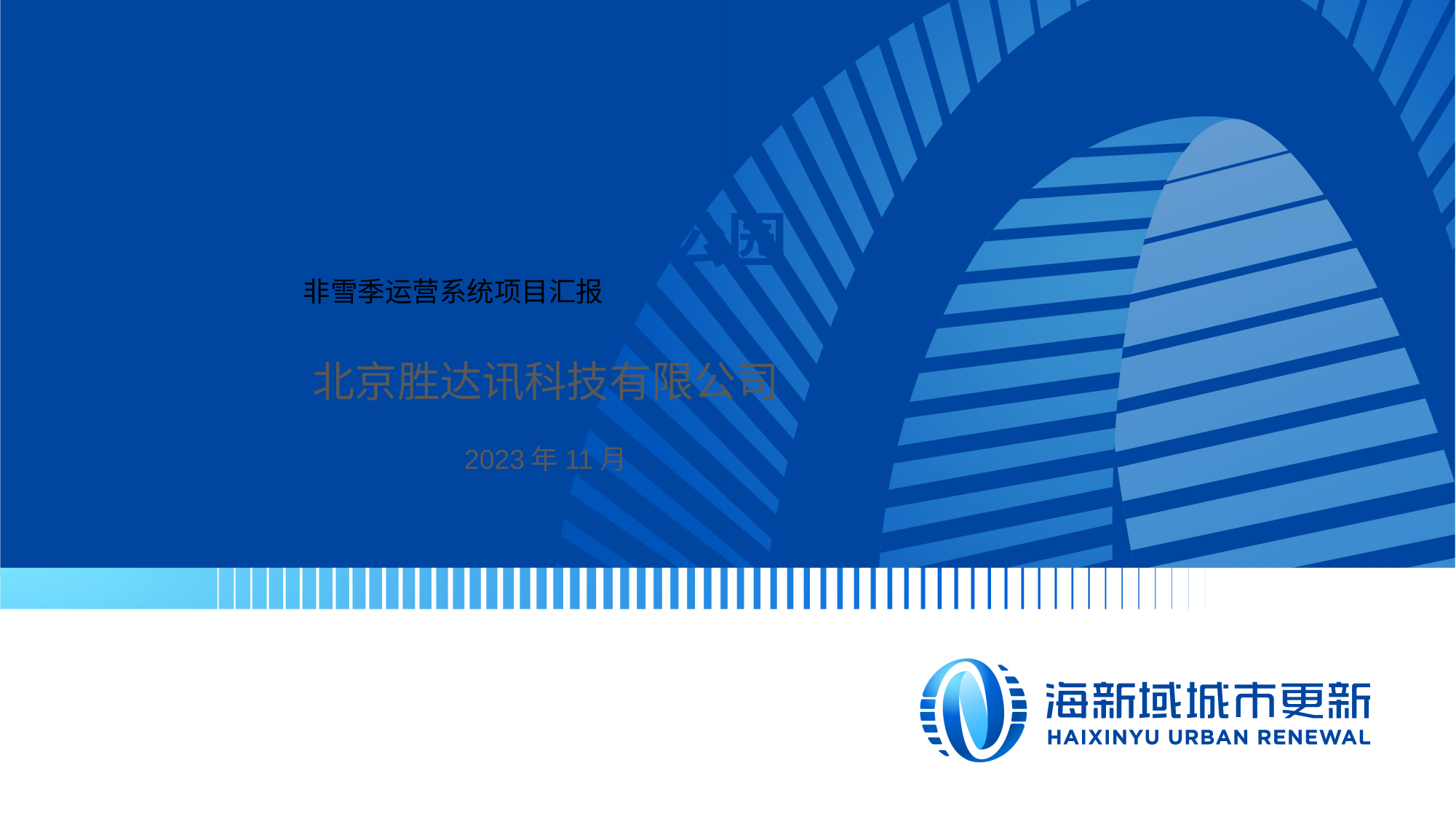

西山温泉体育公园
非雪季运营系统项目汇报
北京胜达讯科技有限公司
2023年11月